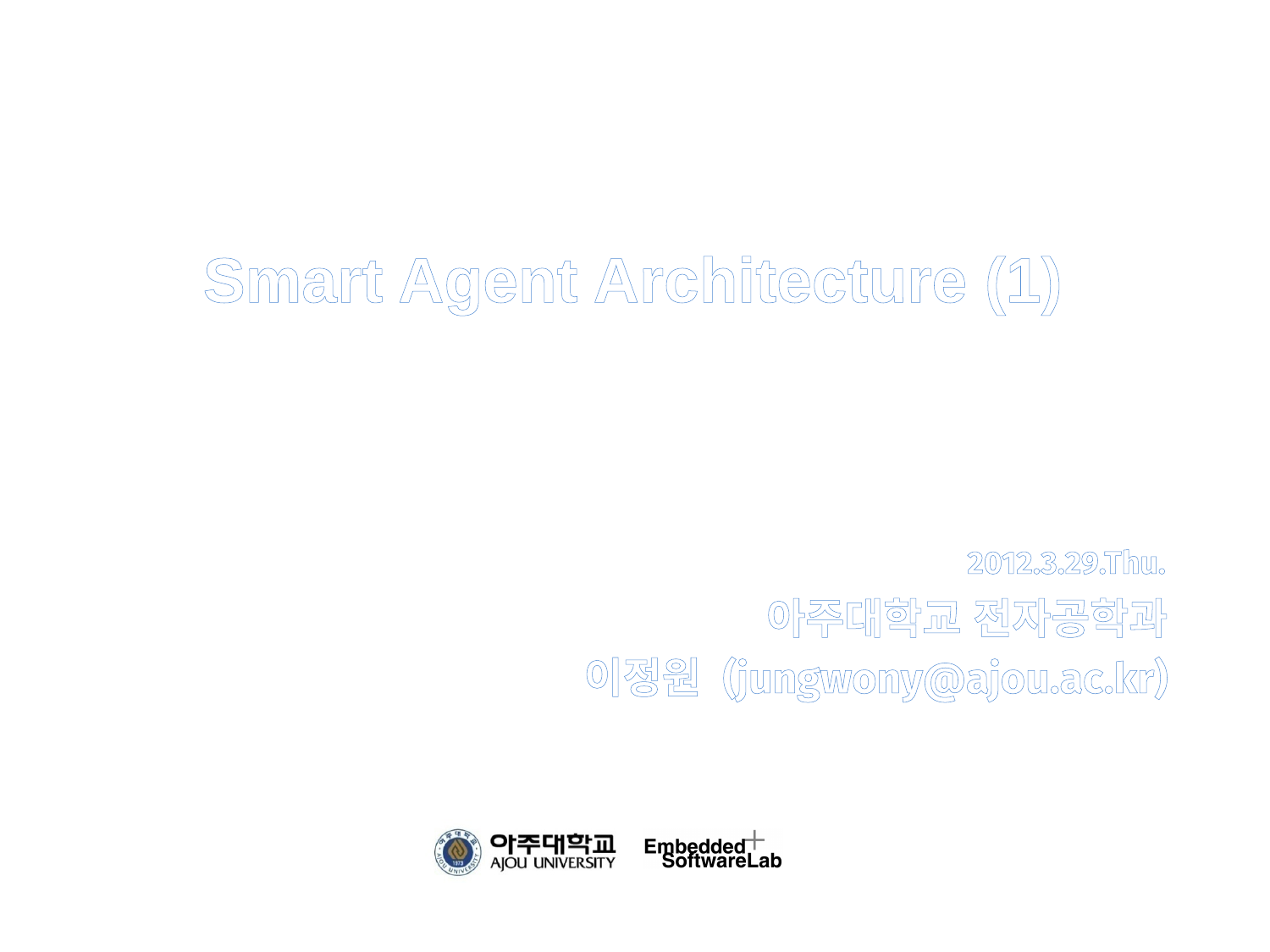

# Smart Agent Architecture (1)
2012.3.29.Thu.
아주대학교 전자공학과
이정원 (jungwony@ajou.ac.kr)